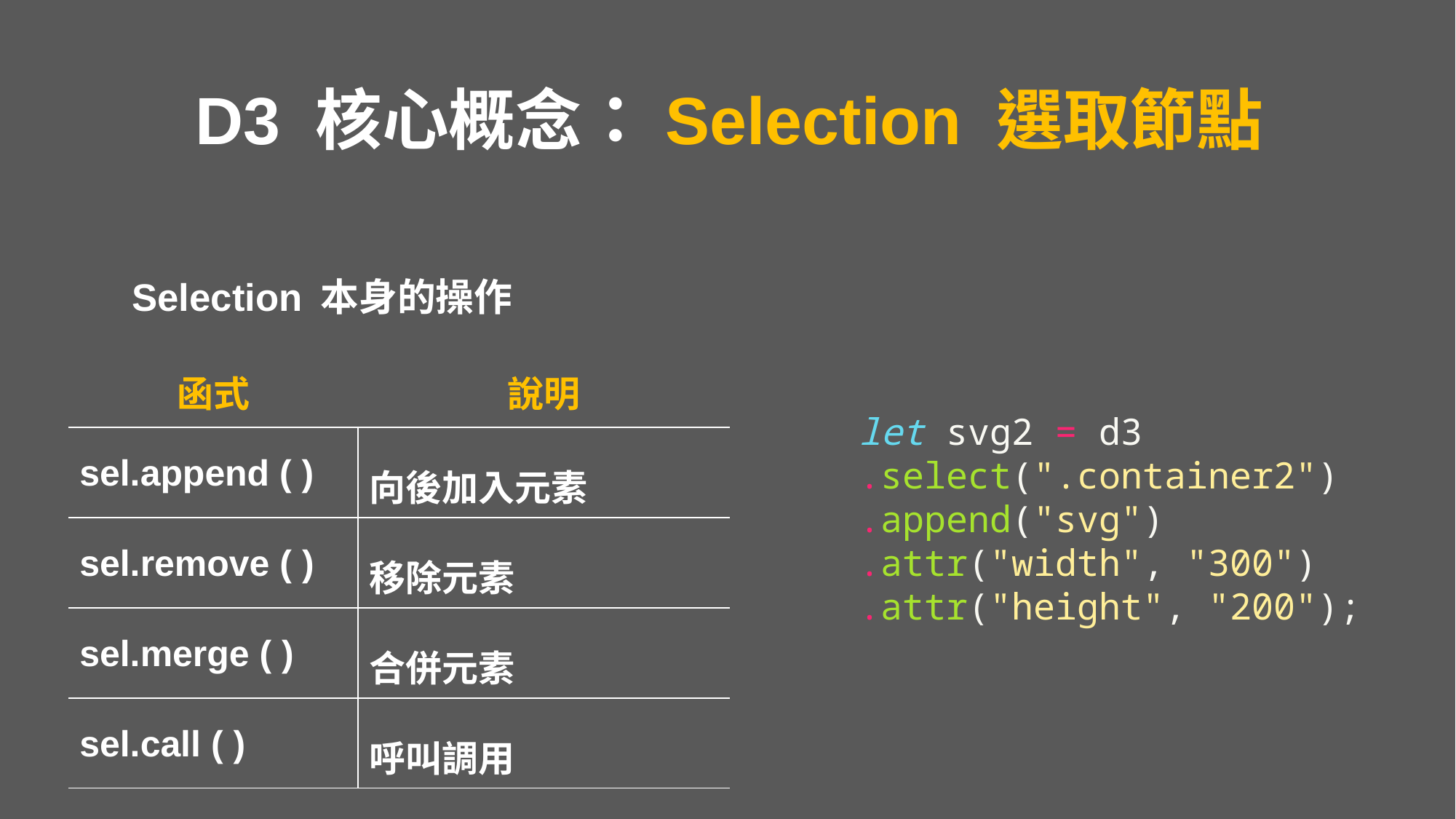

# D3 核心概念：Selection 選取節點
Selection 本身的操作
| 函式 | 說明 |
| --- | --- |
| sel.append ( ) | 向後加入元素 |
| sel.remove ( ) | 移除元素 |
| sel.merge ( ) | 合併元素 |
| sel.call ( ) | 呼叫調用 |
let svg2 = d3
.select(".container2")
.append("svg")
.attr("width", "300")
.attr("height", "200");